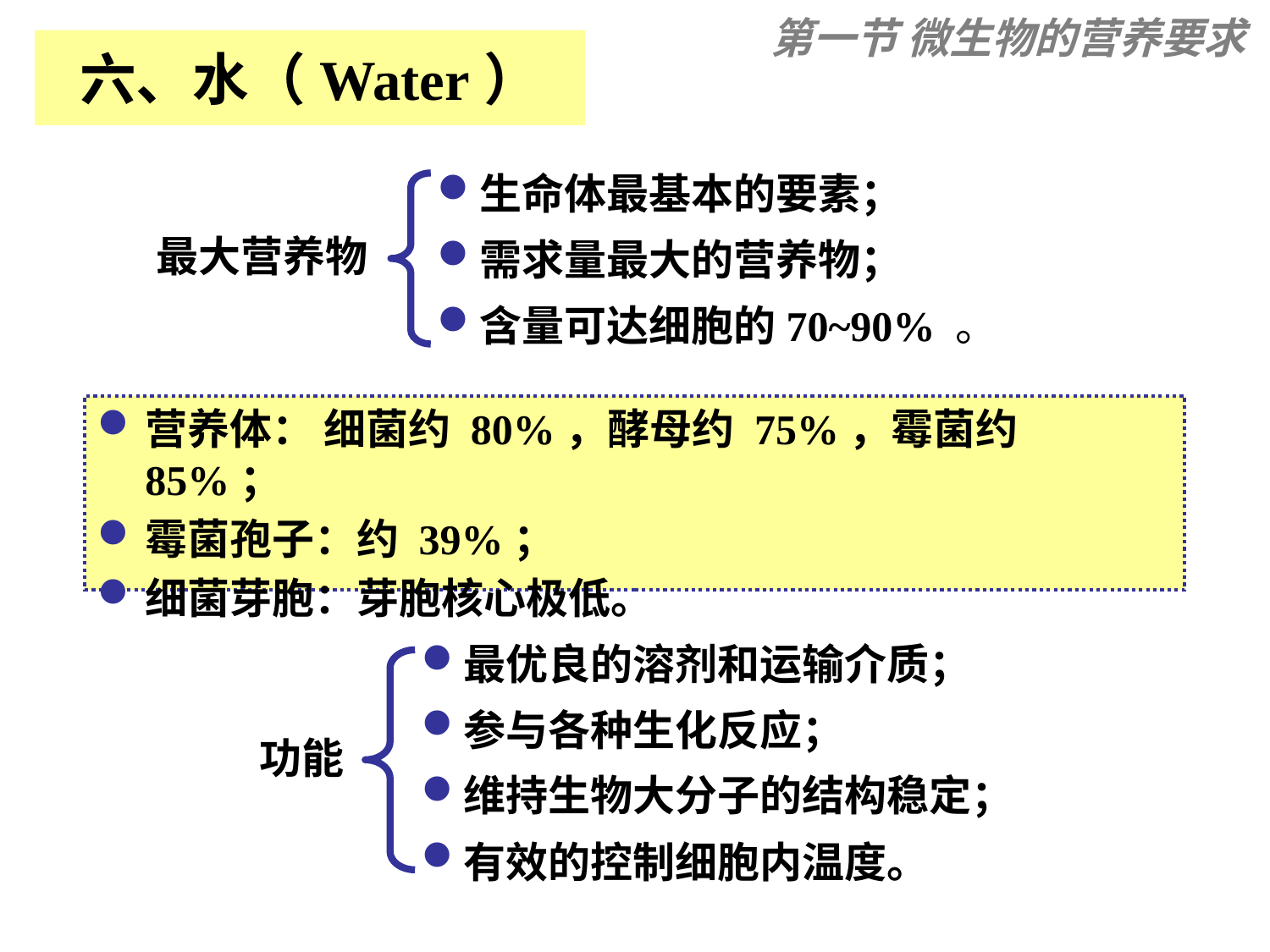

第一节 微生物的营养要求
六、水（Water）
生命体最基本的要素；
需求量最大的营养物；
含量可达细胞的70~90% 。

最大营养物
营养体： 细菌约 80%，酵母约 75%，霉菌约 85%；
霉菌孢子：约 39%；
细菌芽胞：芽胞核心极低。
最优良的溶剂和运输介质；
参与各种生化反应；
维持生物大分子的结构稳定；
有效的控制细胞内温度。

功能